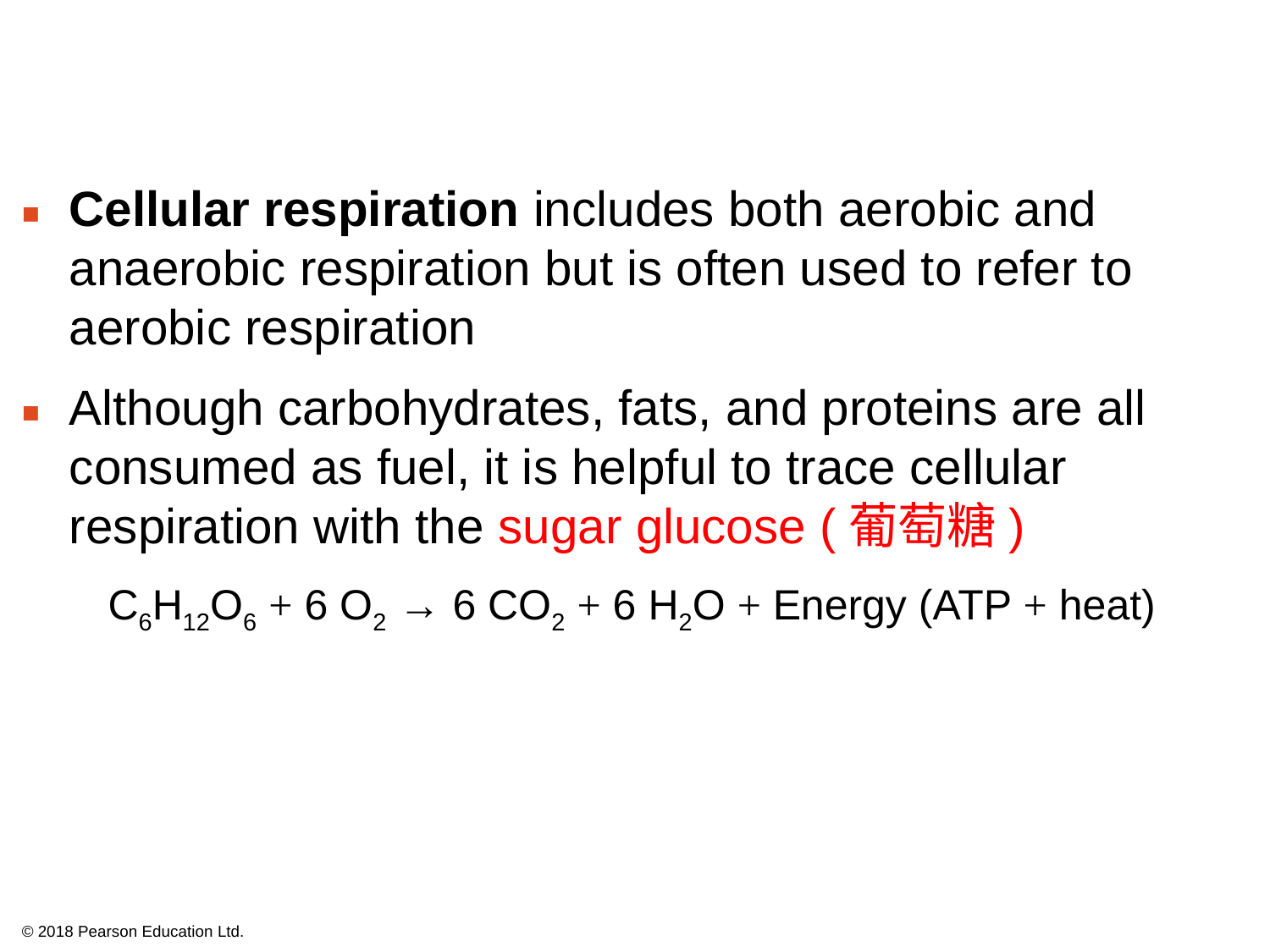

Cellular respiration includes both aerobic and anaerobic respiration but is often used to refer to aerobic respiration
Although carbohydrates, fats, and proteins are all consumed as fuel, it is helpful to trace cellular respiration with the sugar glucose (葡萄糖)
 C6H12O6 + 6 O2 → 6 CO2 + 6 H2O + Energy (ATP + heat)
© 2018 Pearson Education Ltd.